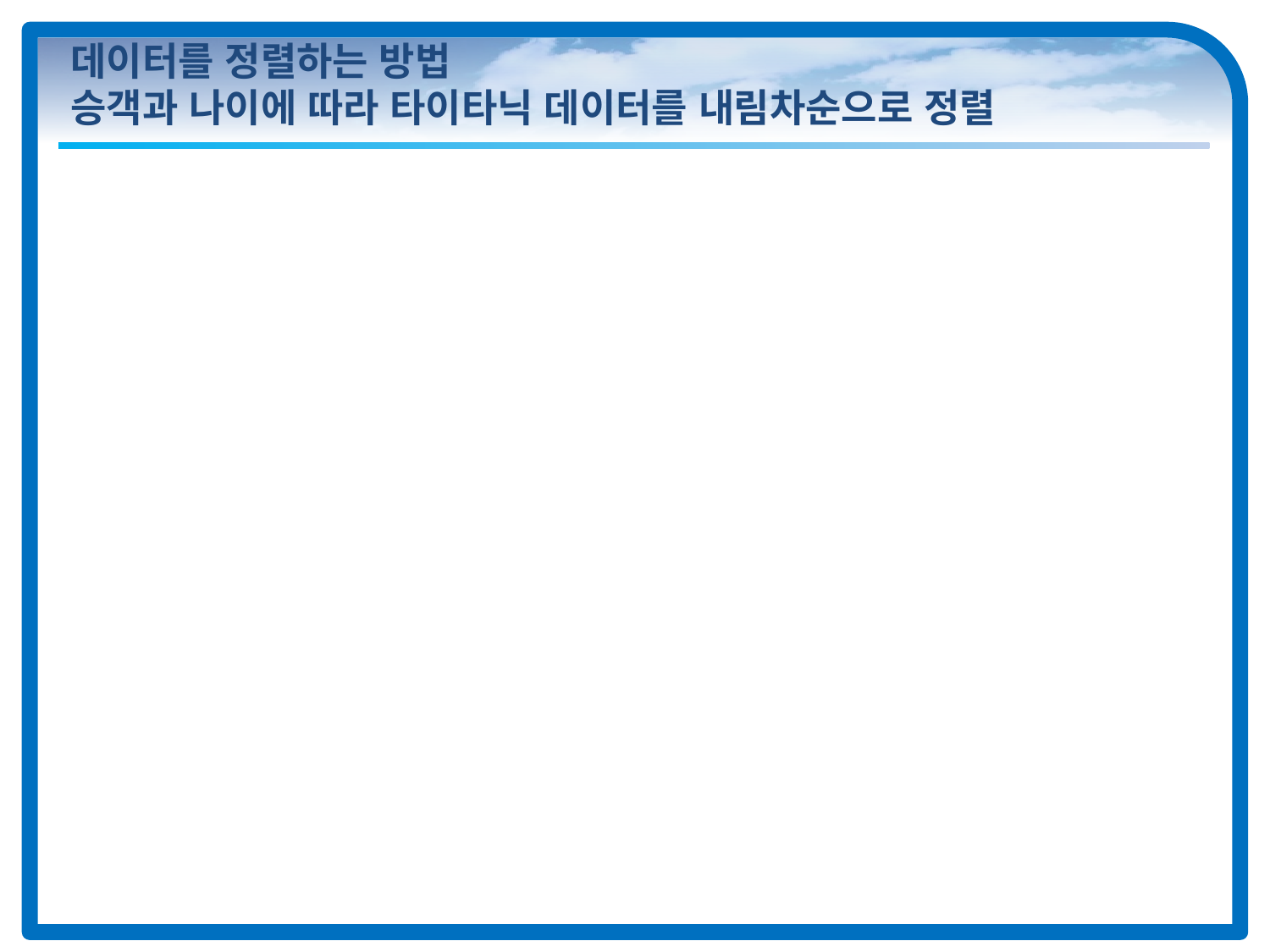

# 데이터를 정렬하는 방법 승객과 나이에 따라 타이타닉 데이터를 내림차순으로 정렬